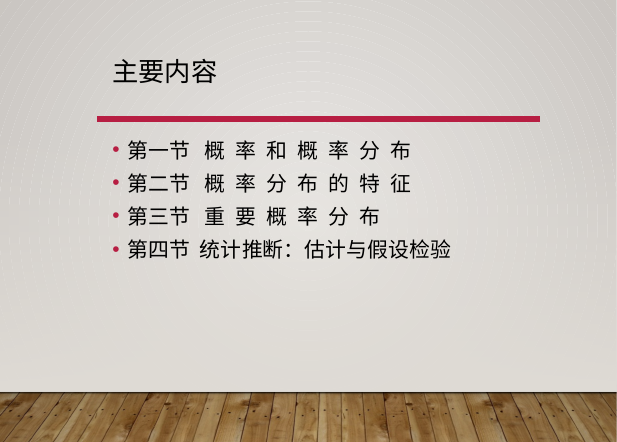

# 主要内容
第一节 概率和概率分布
第二节 概率分布的特征
第三节 重要概率分布
第四节  统计推断：估计与假设检验